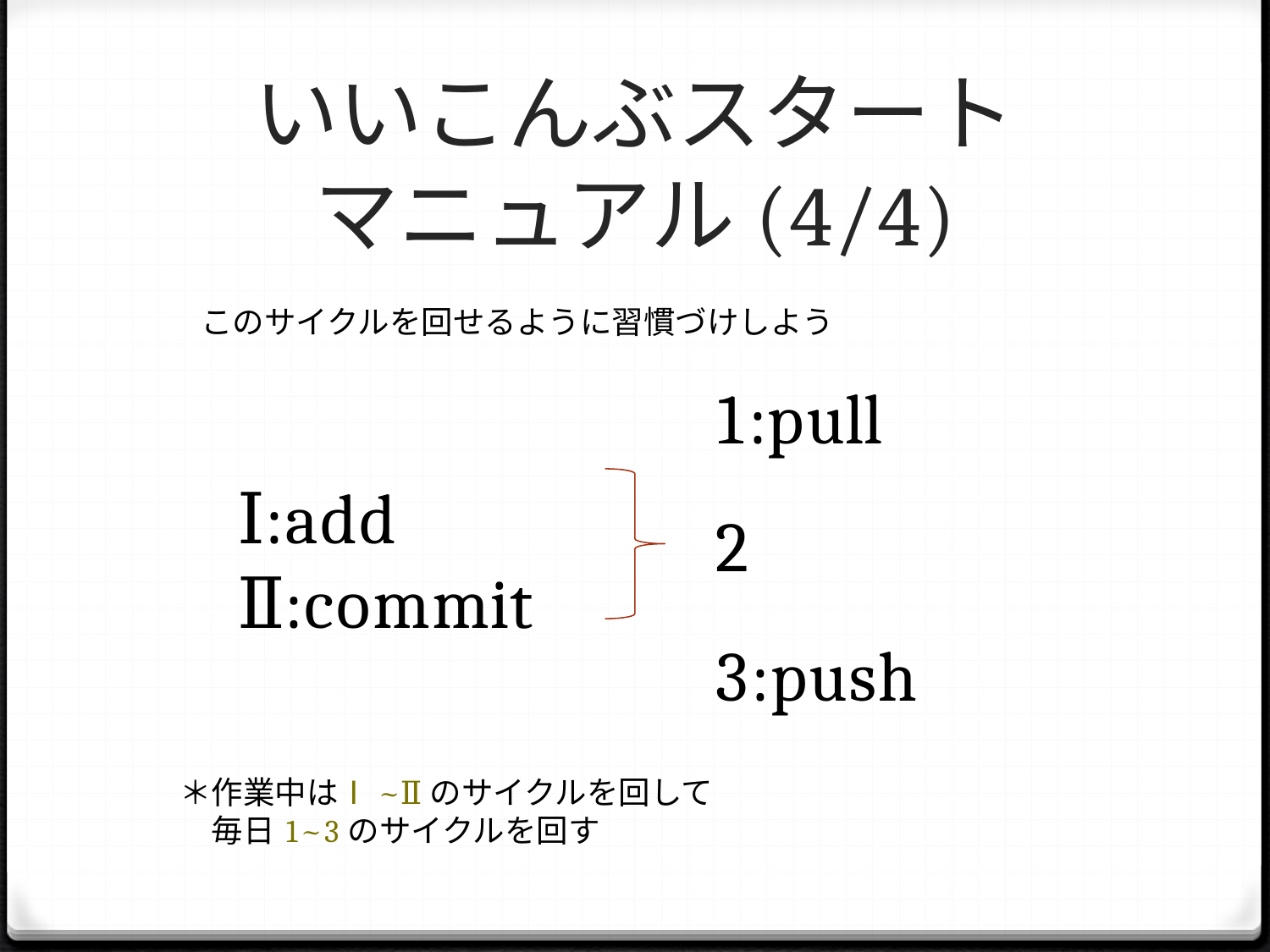

# いいこんぶスタート マニュアル(4/4)
このサイクルを回せるように習慣づけしよう
1:pull
Ⅰ:add
Ⅱ:commit

2
3:push
＊作業中はⅠ~Ⅱのサイクルを回して
　毎日1~3のサイクルを回す